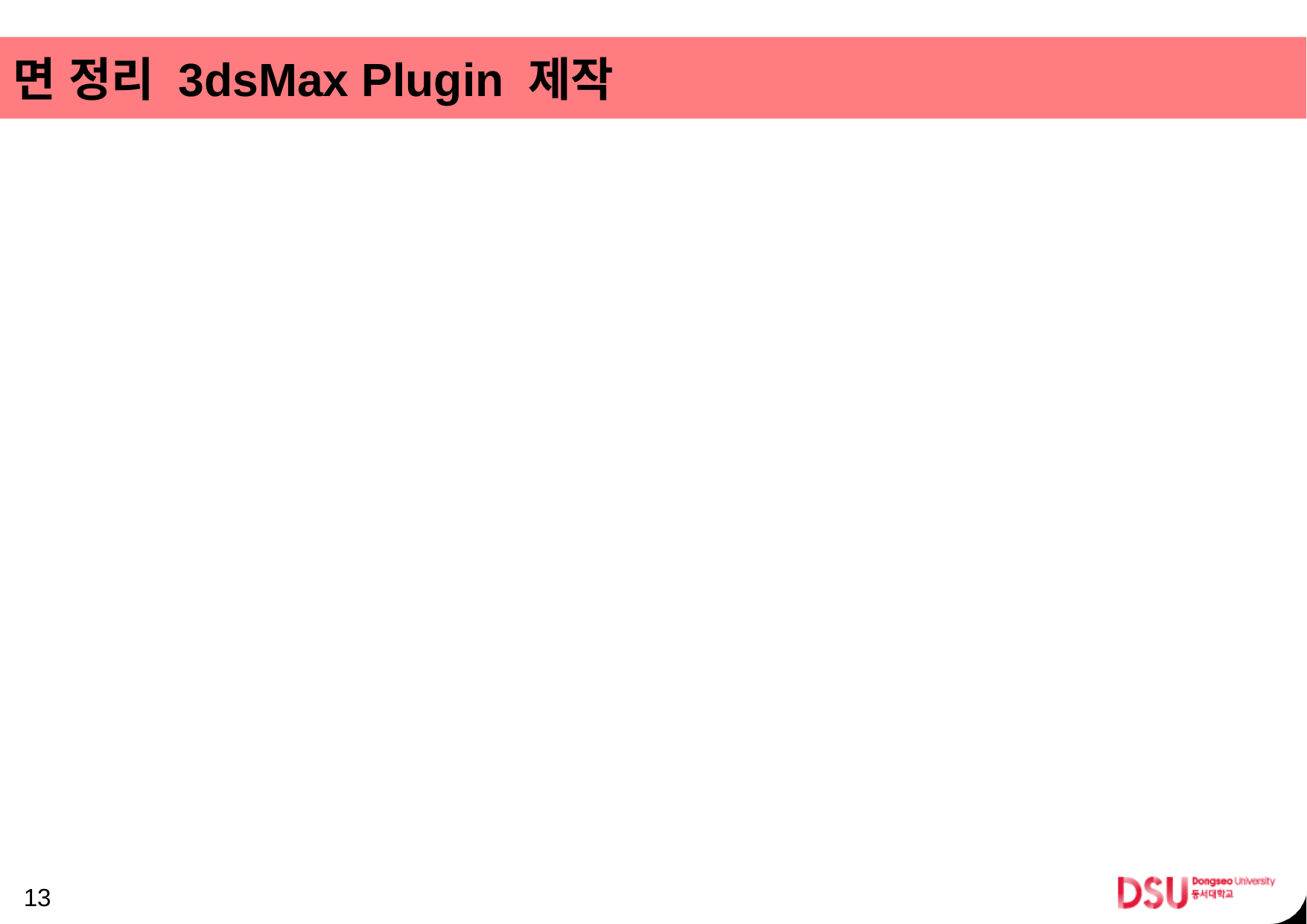

# 면 정리 3dsMax Plugin 제작

13